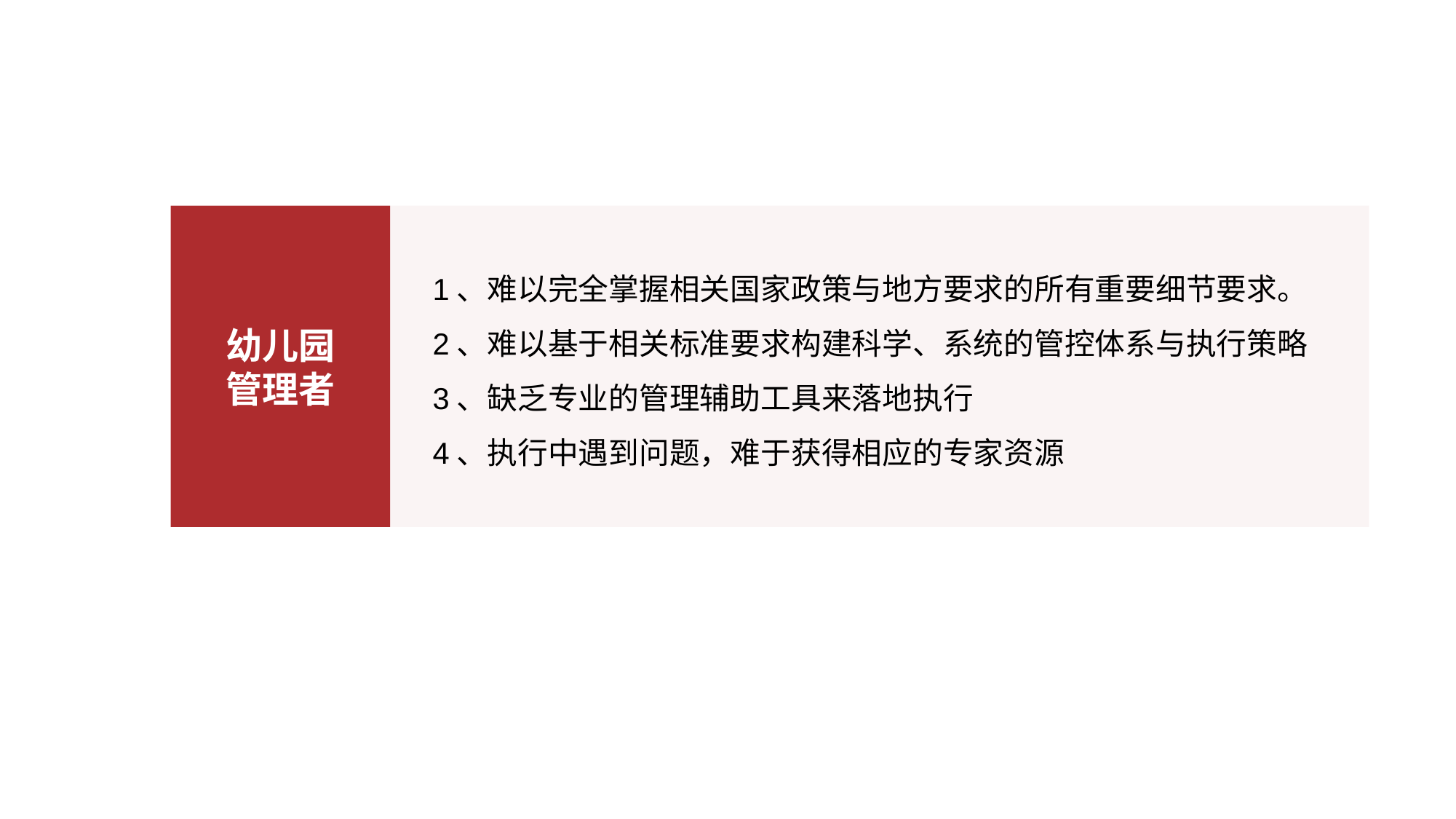

幼儿园
管理者

1、难以完全掌握相关国家政策与地方要求的所有重要细节要求。
2、难以基于相关标准要求构建科学、系统的管控体系与执行策略
3、缺乏专业的管理辅助工具来落地执行
4、执行中遇到问题，难于获得相应的专家资源